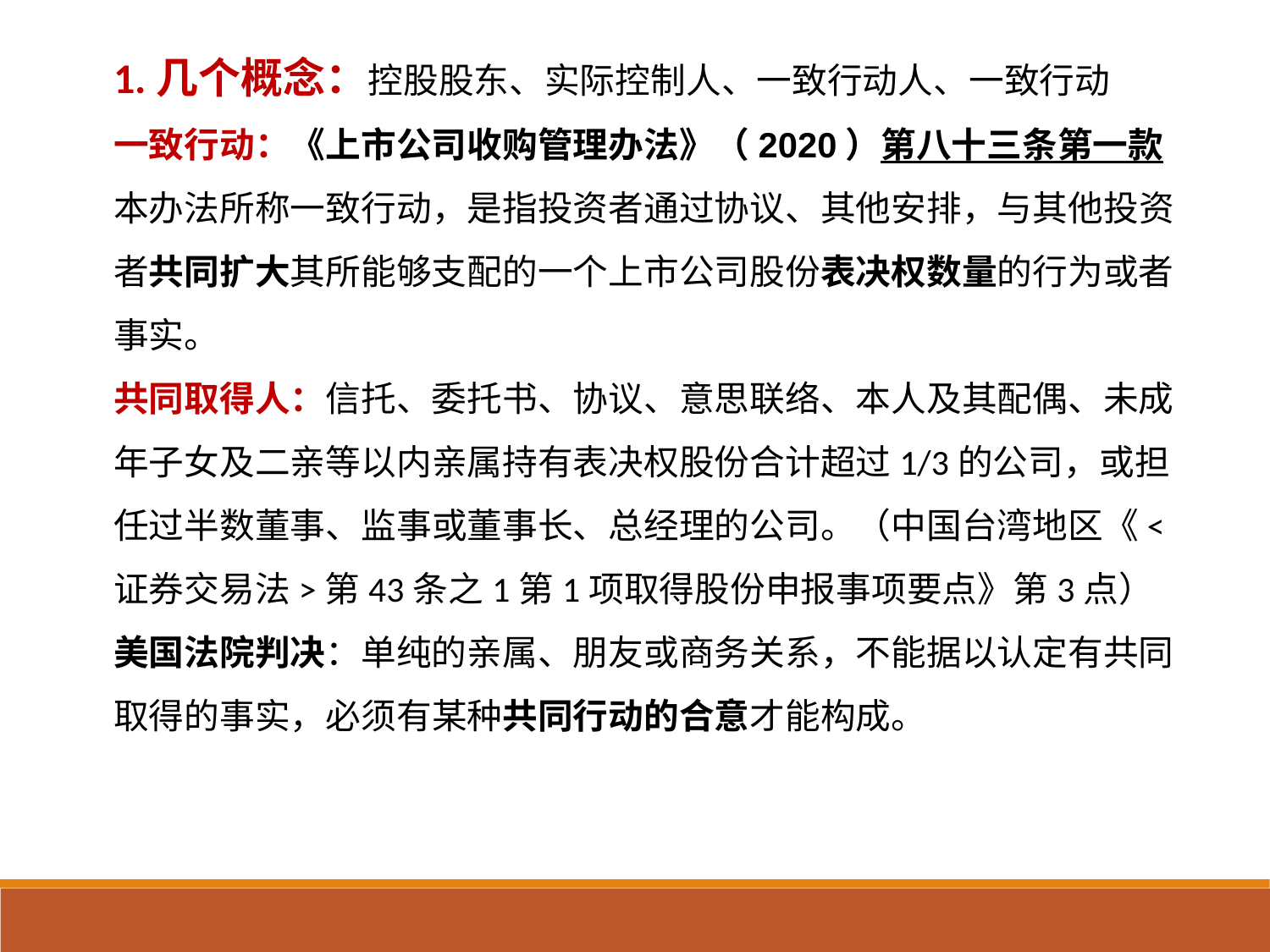

1.几个概念：控股股东、实际控制人、一致行动人、一致行动
一致行动：《上市公司收购管理办法》（2020）第八十三条第一款  本办法所称一致行动，是指投资者通过协议、其他安排，与其他投资者共同扩大其所能够支配的一个上市公司股份表决权数量的行为或者事实。
共同取得人：信托、委托书、协议、意思联络、本人及其配偶、未成年子女及二亲等以内亲属持有表决权股份合计超过1/3的公司，或担任过半数董事、监事或董事长、总经理的公司。（中国台湾地区《<证券交易法>第43条之1第1项取得股份申报事项要点》第3点）
美国法院判决：单纯的亲属、朋友或商务关系，不能据以认定有共同取得的事实，必须有某种共同行动的合意才能构成。